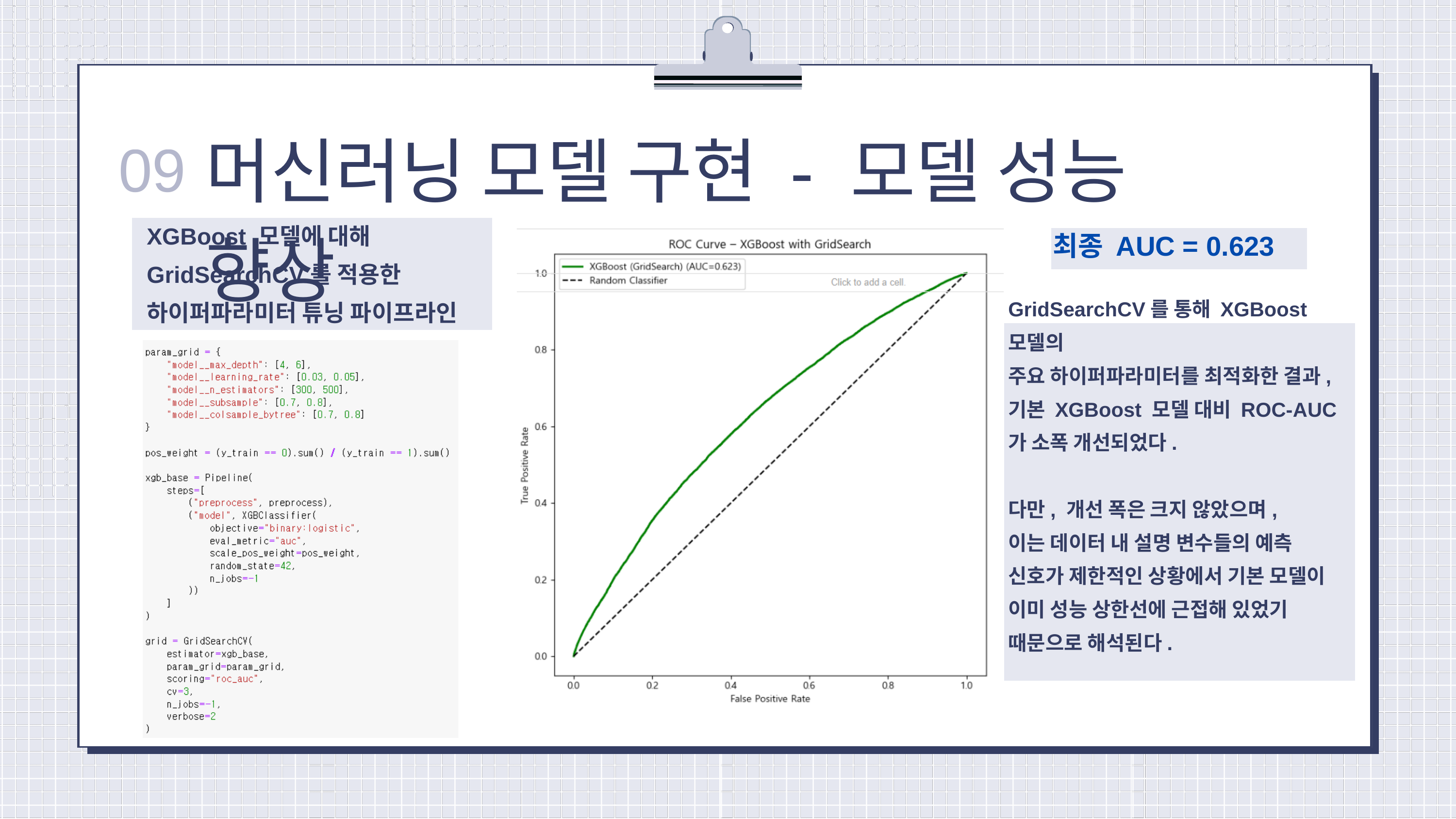

머신러닝 모델 구현 - 모델 성능 향상
09
XGBoost 모델에 대해 GridSearchCV를 적용한
하이퍼파라미터 튜닝 파이프라인

최종 AUC = 0.623

GridSearchCV를 통해 XGBoost 모델의
주요 하이퍼파라미터를 최적화한 결과,
기본 XGBoost 모델 대비 ROC-AUC가 소폭 개선되었다.

다만, 개선 폭은 크지 않았으며,
이는 데이터 내 설명 변수들의 예측 신호가 제한적인 상황에서 기본 모델이 이미 성능 상한선에 근접해 있었기 때문으로 해석된다.